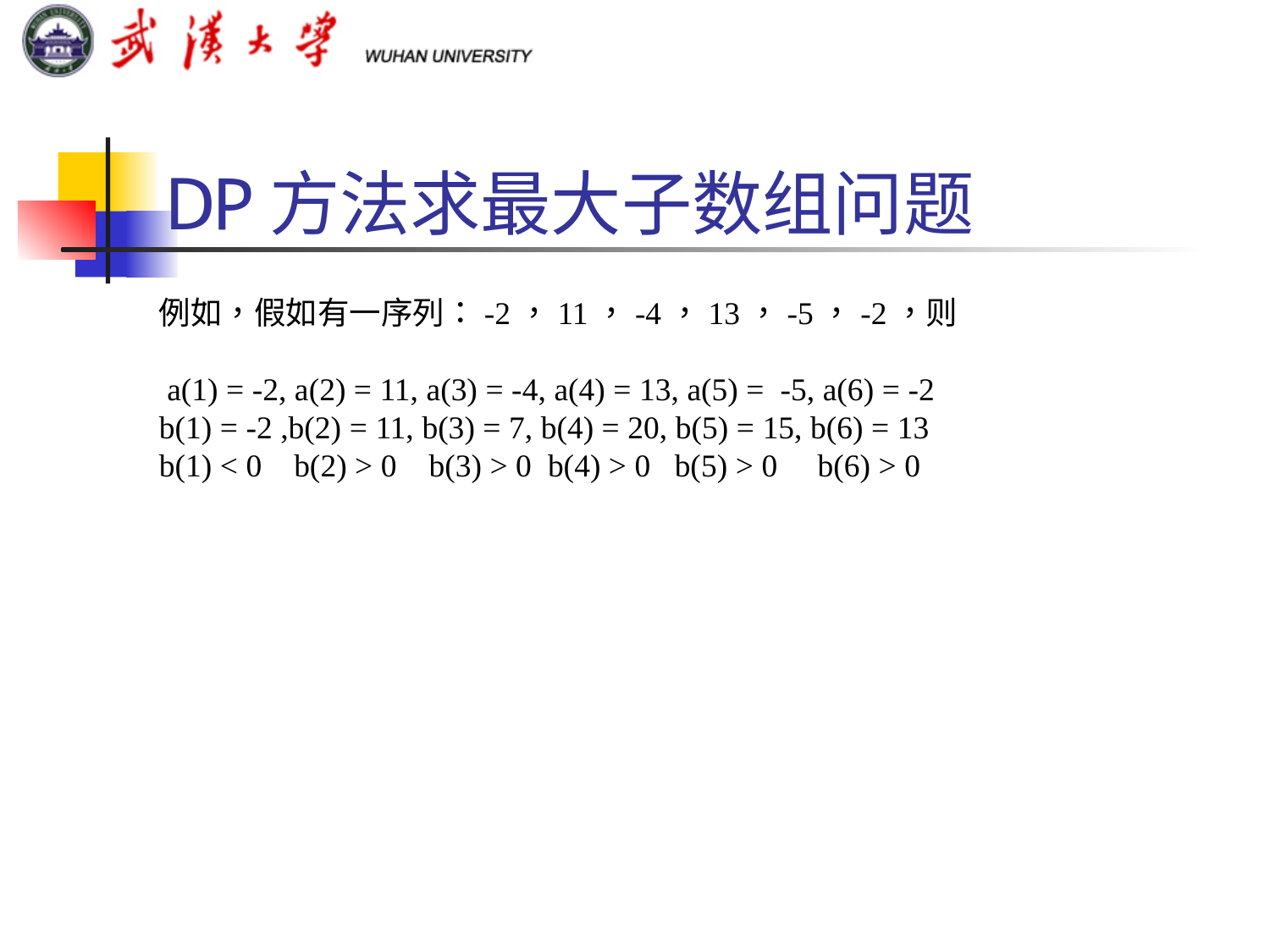

# DP方法求最大子数组问题
例如，假如有一序列：-2，11，-4，13，-5，-2，则

 a(1) = -2, a(2) = 11, a(3) = -4, a(4) = 13, a(5) =  -5, a(6) = -2
b(1) = -2 ,b(2) = 11, b(3) = 7, b(4) = 20, b(5) = 15, b(6) = 13
b(1) < 0    b(2) > 0    b(3) > 0  b(4) > 0   b(5) > 0     b(6) > 0